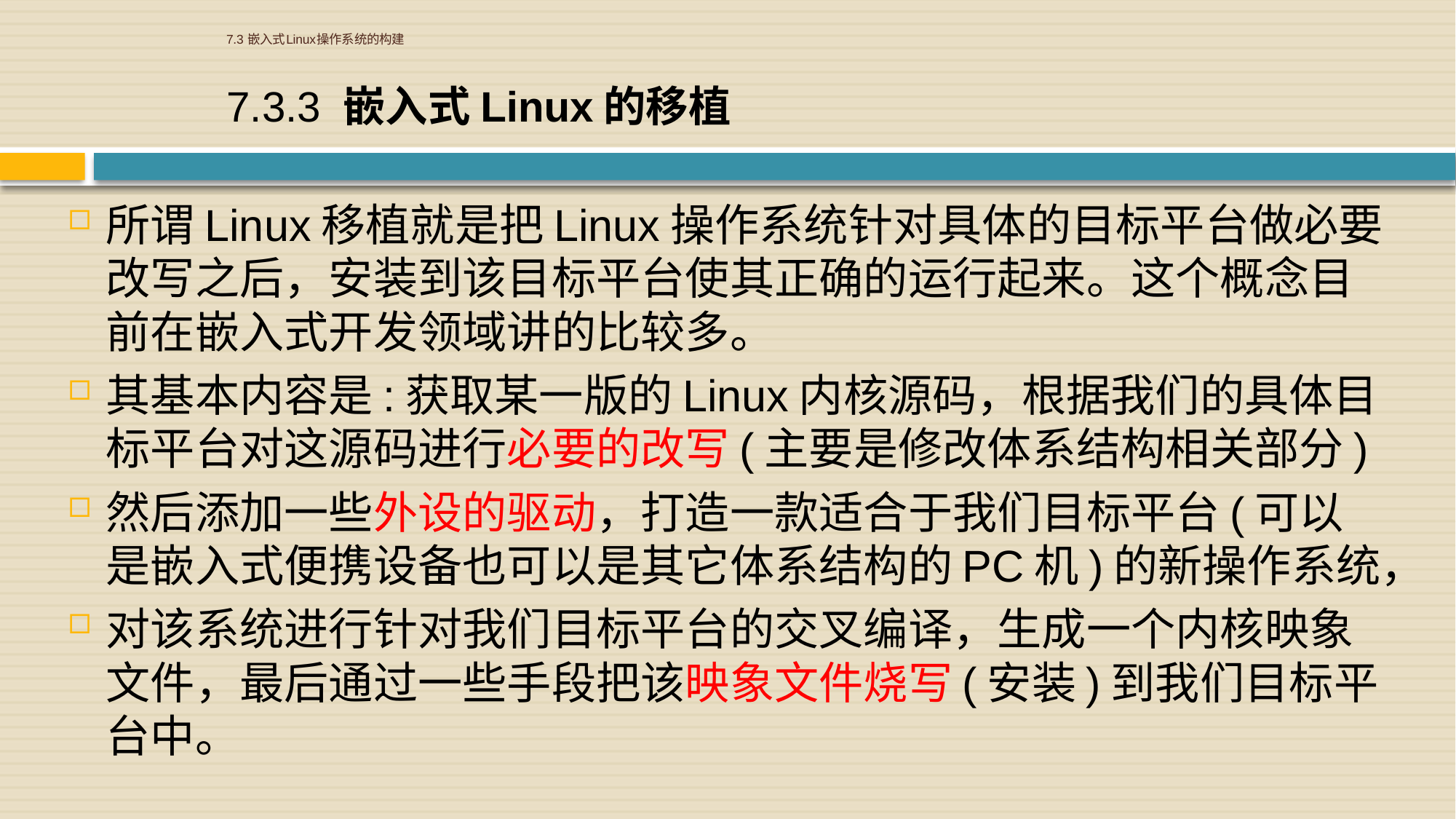

# 7.3 嵌入式Linux操作系统的构建
7.3.3 嵌入式Linux的移植
所谓Linux移植就是把Linux操作系统针对具体的目标平台做必要改写之后，安装到该目标平台使其正确的运行起来。这个概念目前在嵌入式开发领域讲的比较多。
其基本内容是:获取某一版的Linux内核源码，根据我们的具体目标平台对这源码进行必要的改写(主要是修改体系结构相关部分)
然后添加一些外设的驱动，打造一款适合于我们目标平台(可以是嵌入式便携设备也可以是其它体系结构的PC机)的新操作系统，
对该系统进行针对我们目标平台的交叉编译，生成一个内核映象文件，最后通过一些手段把该映象文件烧写(安装)到我们目标平台中。